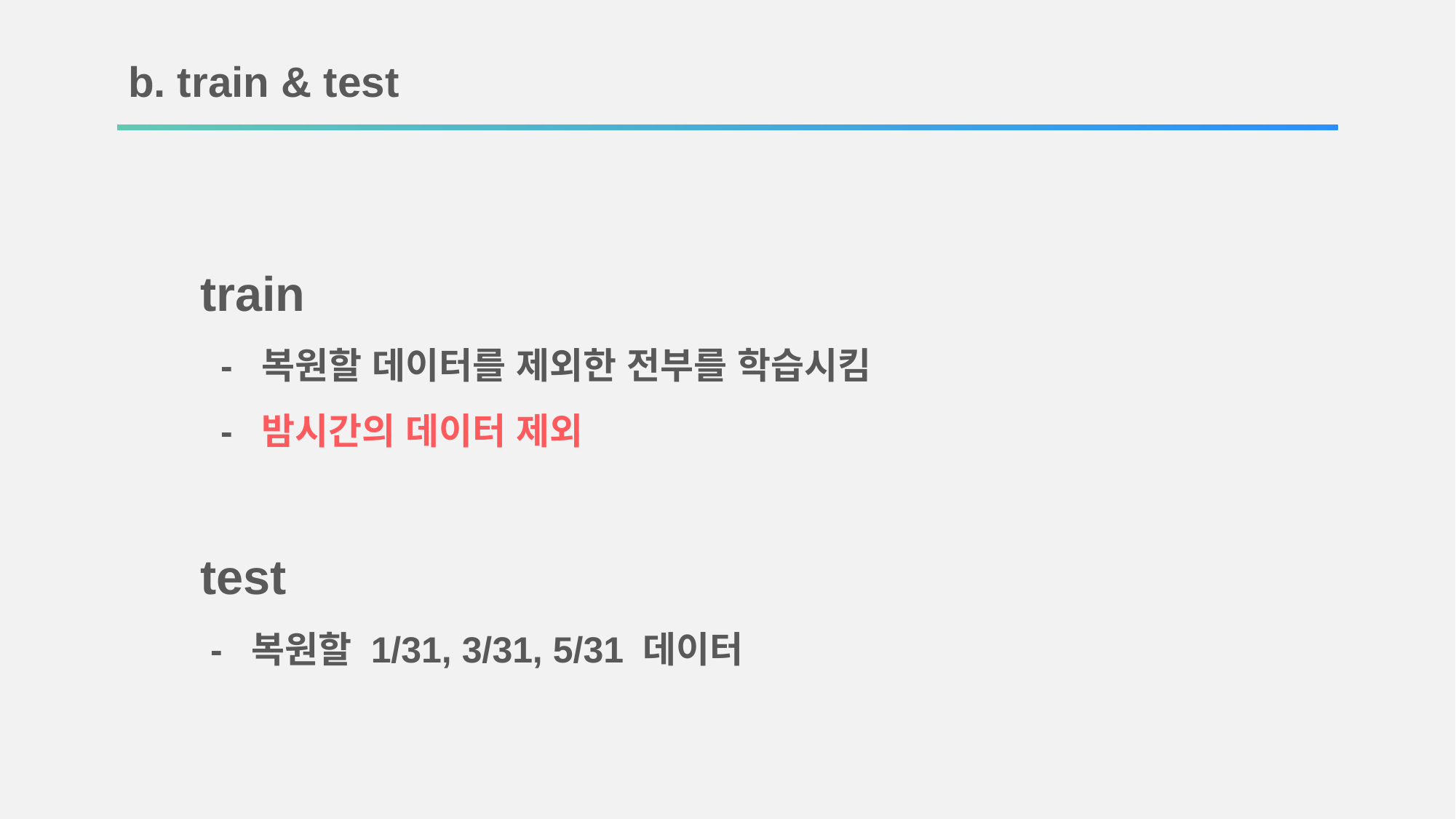

b. train & test

train
  -  복원할 데이터를 제외한 전부를 학습시킴
  -  밤시간의 데이터 제외

test
 -  복원할 1/31, 3/31, 5/31 데이터